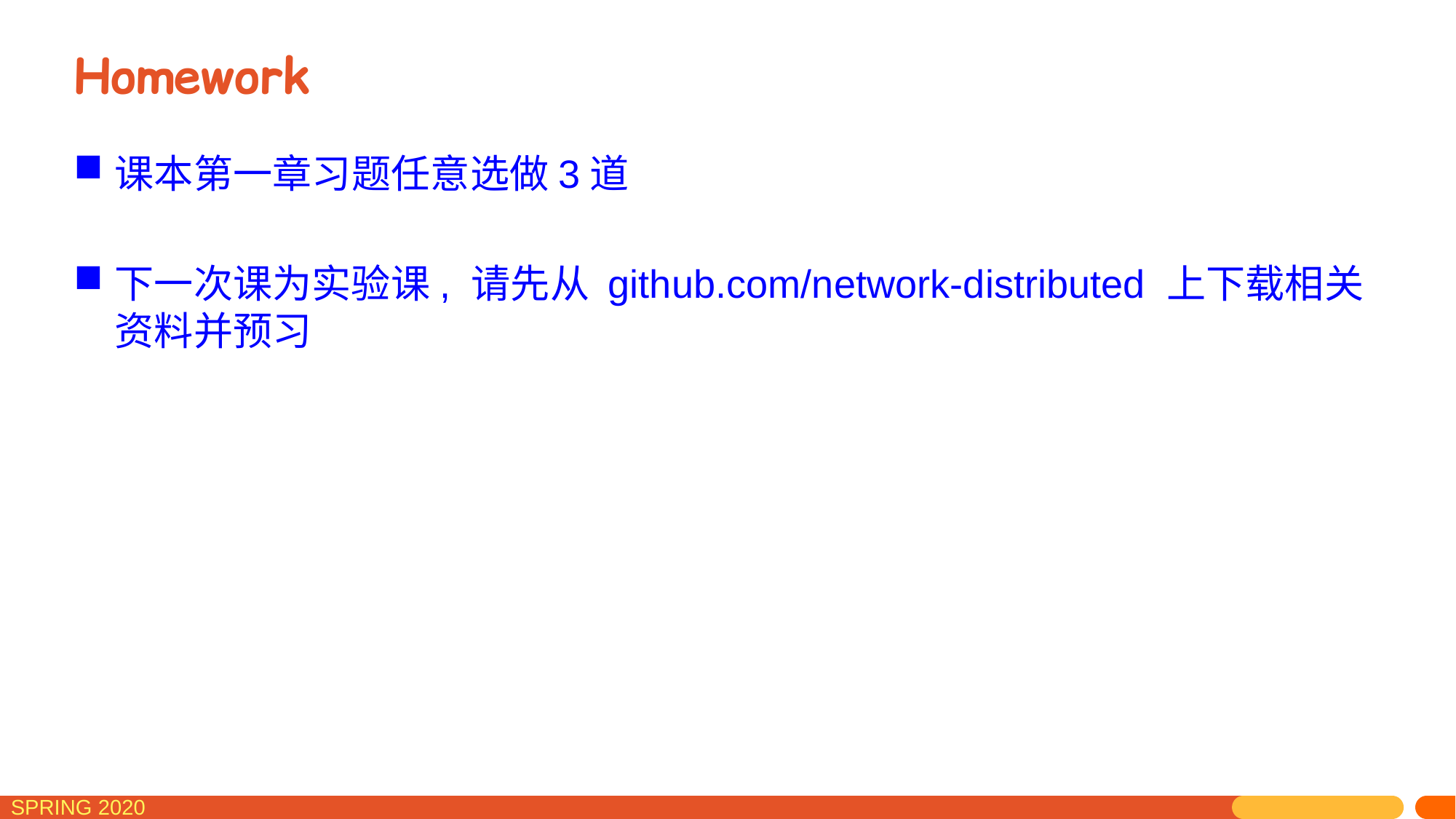

# Homework
课本第一章习题任意选做3道

下一次课为实验课, 请先从 github.com/network-distributed 上下载相关资料并预习